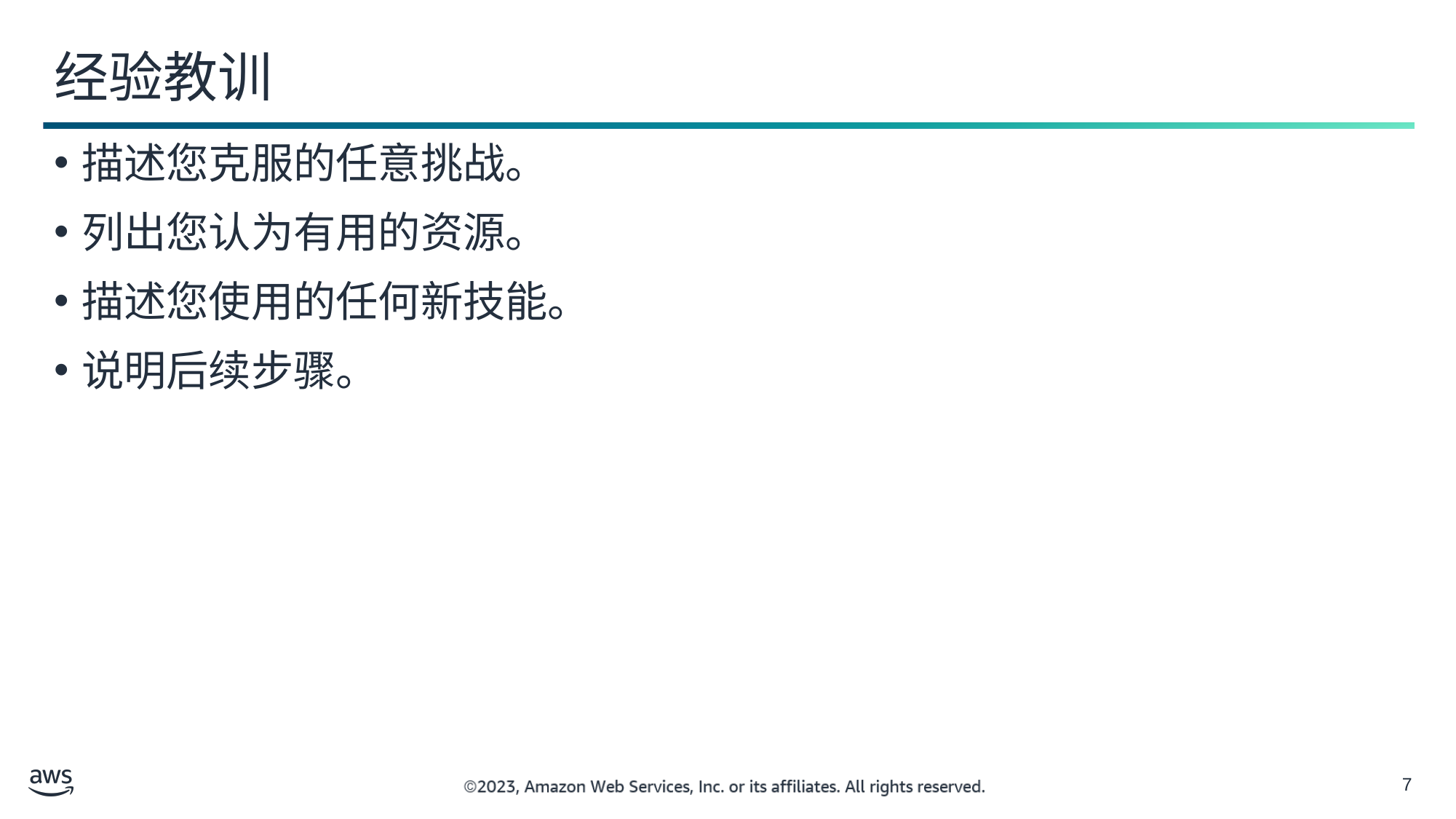

经验教训
描述您克服的任意挑战。
列出您认为有用的资源。
描述您使用的任何新技能。
说明后续步骤。
7